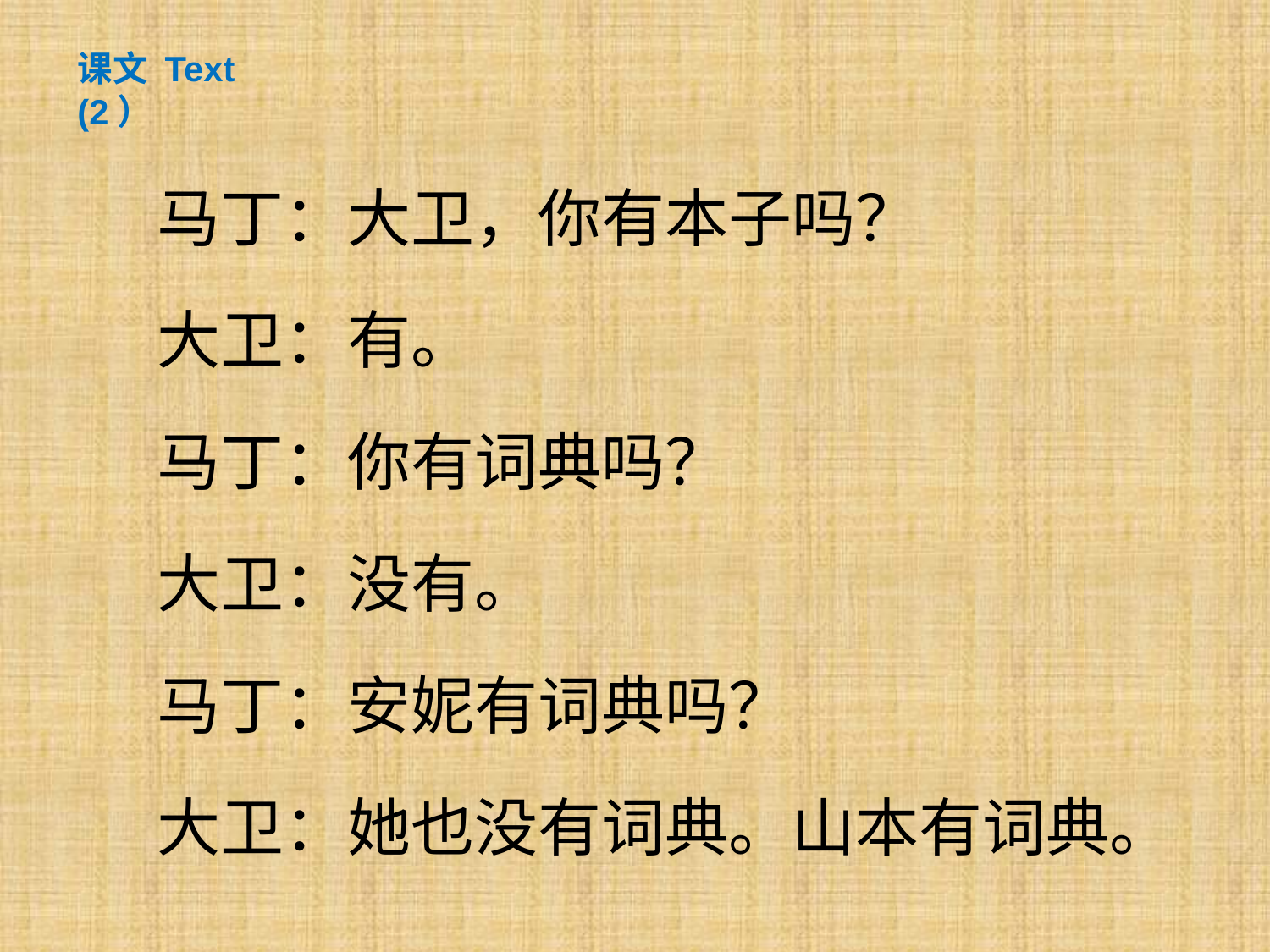

课文 Text (2）
马丁：大卫，你有本子吗？
大卫：有。
马丁：你有词典吗？
大卫：没有。
马丁：安妮有词典吗？
大卫：她也没有词典。山本有词典。